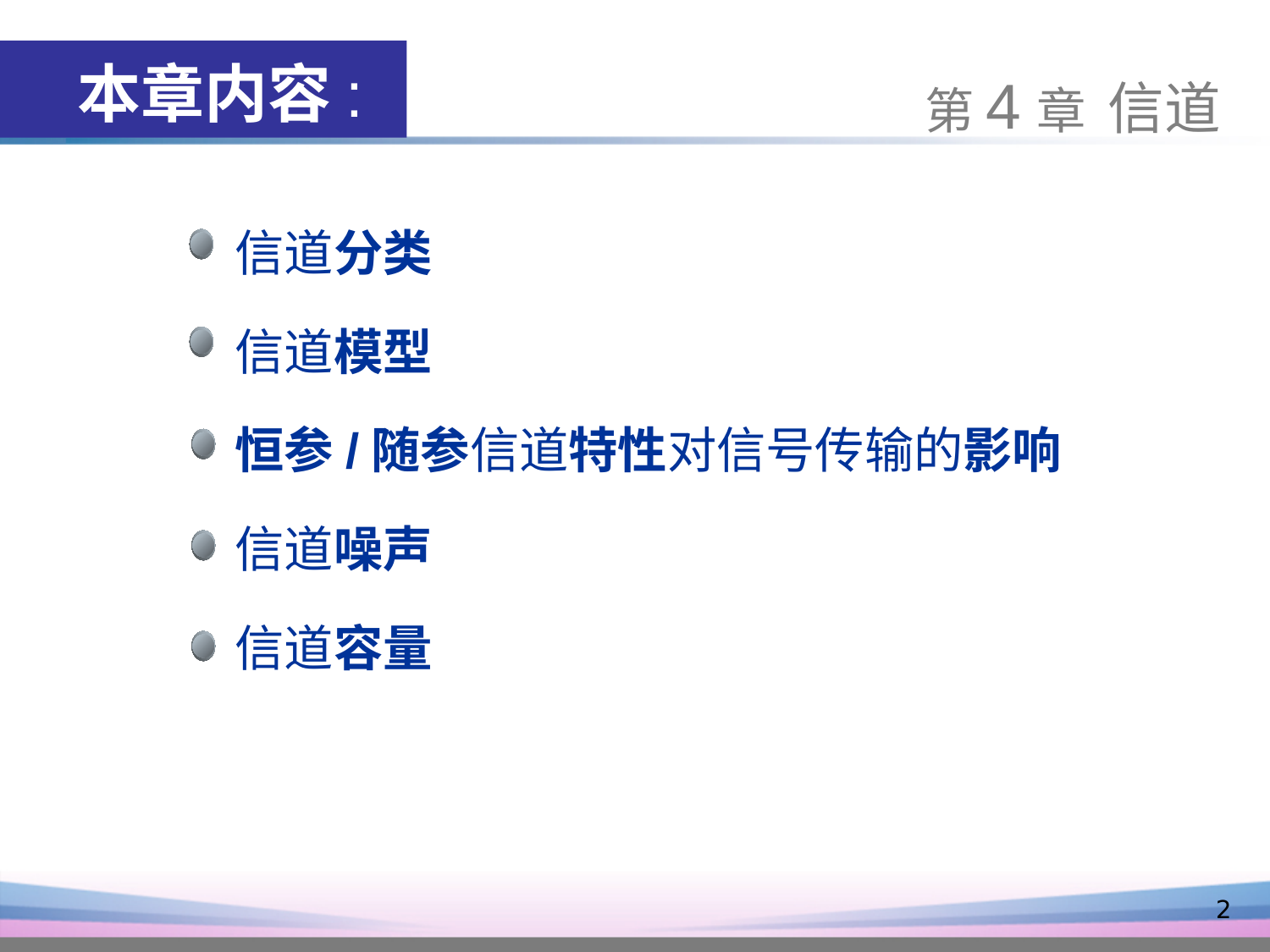

本章内容:
第4章  信道
信道分类
信道模型
恒参/随参信道特性对信号传输的影响
信道噪声
信道容量

2